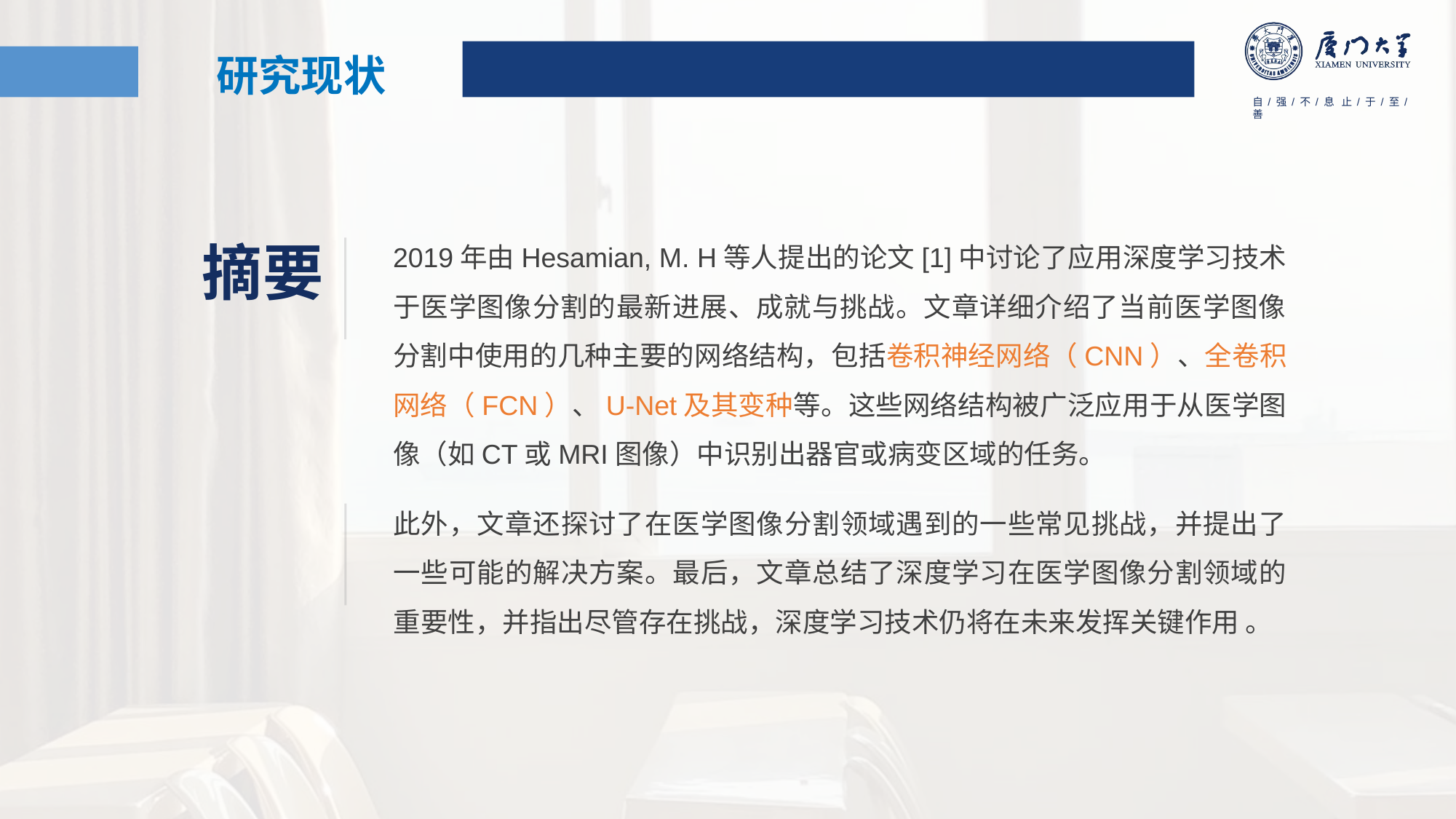

研究现状
2019年由Hesamian, M. H等人提出的论文[1]中讨论了应用深度学习技术于医学图像分割的最新进展、成就与挑战。文章详细介绍了当前医学图像分割中使用的几种主要的网络结构，包括卷积神经网络（CNN）、全卷积网络（FCN）、U-Net及其变种等。这些网络结构被广泛应用于从医学图像（如CT或MRI图像）中识别出器官或病变区域的任务。
摘要
此外，文章还探讨了在医学图像分割领域遇到的一些常见挑战，并提出了一些可能的解决方案。最后，文章总结了深度学习在医学图像分割领域的重要性，并指出尽管存在挑战，深度学习技术仍将在未来发挥关键作用 。